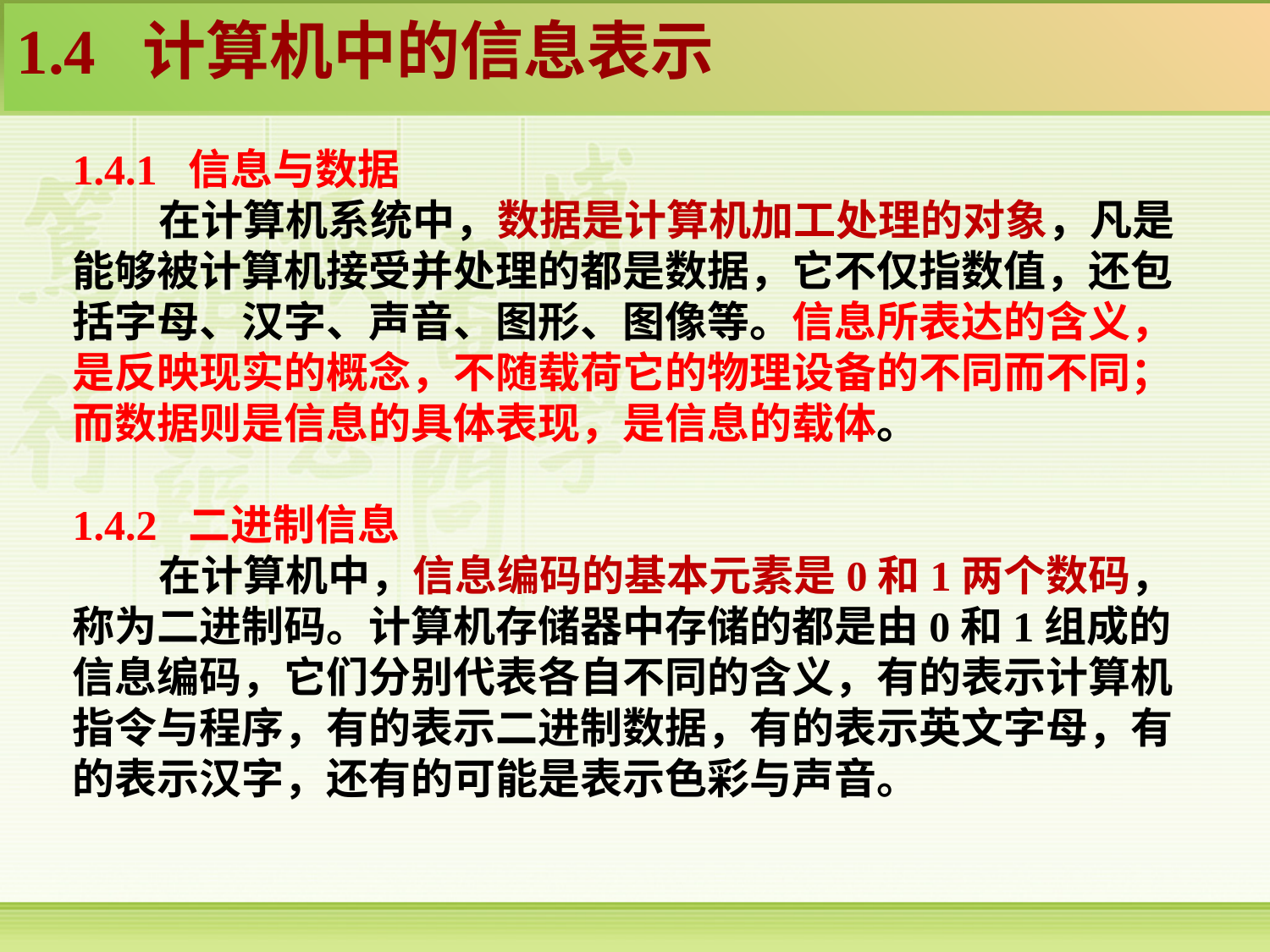

1.4  计算机中的信息表示
1.4.1  信息与数据
        在计算机系统中，数据是计算机加工处理的对象，凡是能够被计算机接受并处理的都是数据，它不仅指数值，还包括字母、汉字、声音、图形、图像等。信息所表达的含义，是反映现实的概念，不随载荷它的物理设备的不同而不同；而数据则是信息的具体表现，是信息的载体。

1.4.2  二进制信息
        在计算机中，信息编码的基本元素是0和1两个数码，称为二进制码。计算机存储器中存储的都是由0和1组成的信息编码，它们分别代表各自不同的含义，有的表示计算机指令与程序，有的表示二进制数据，有的表示英文字母，有的表示汉字，还有的可能是表示色彩与声音。

36